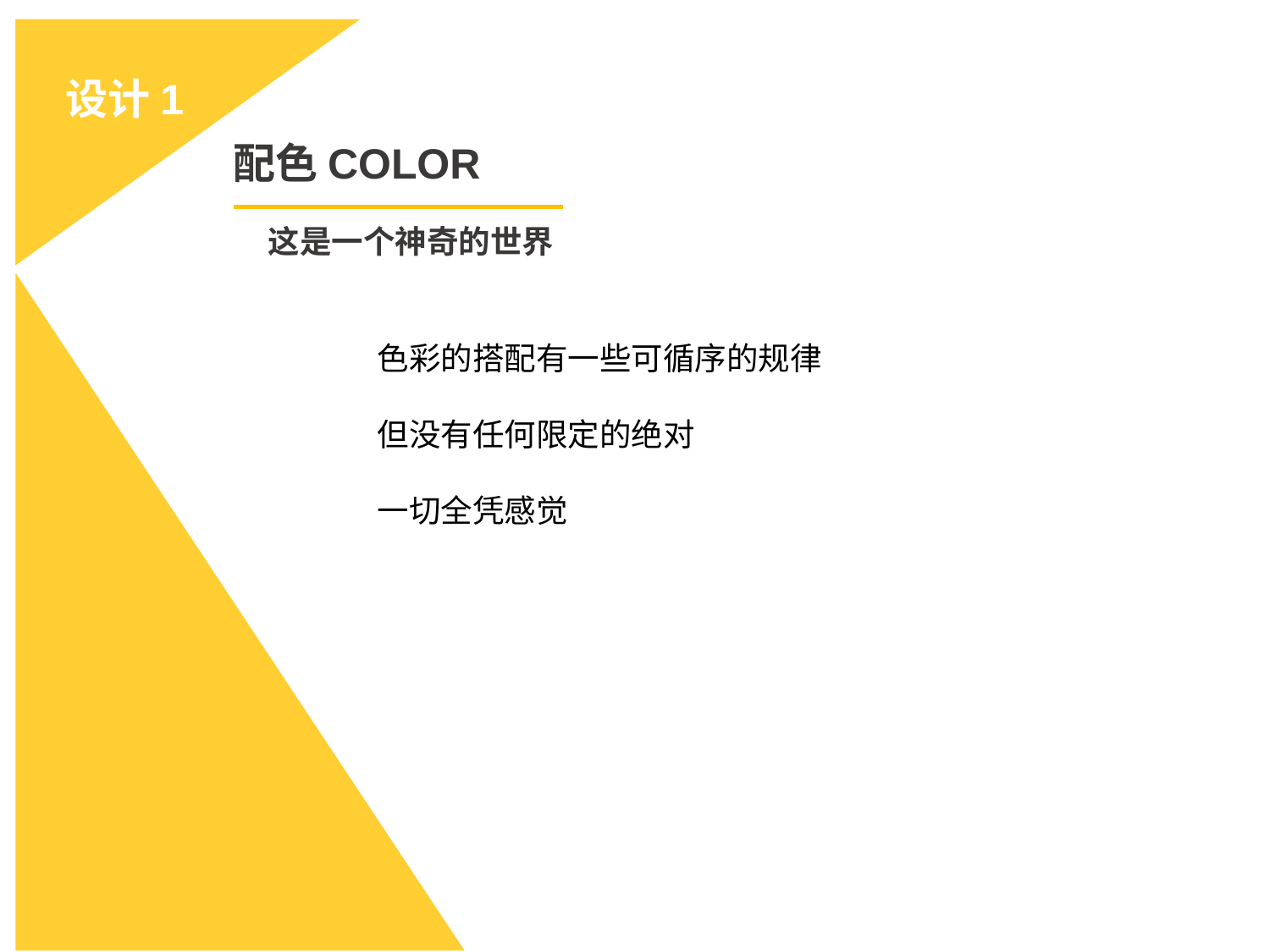

设计1
配色COLOR
这是一个神奇的世界

色彩的搭配有一些可循序的规律

但没有任何限定的绝对

一切全凭感觉